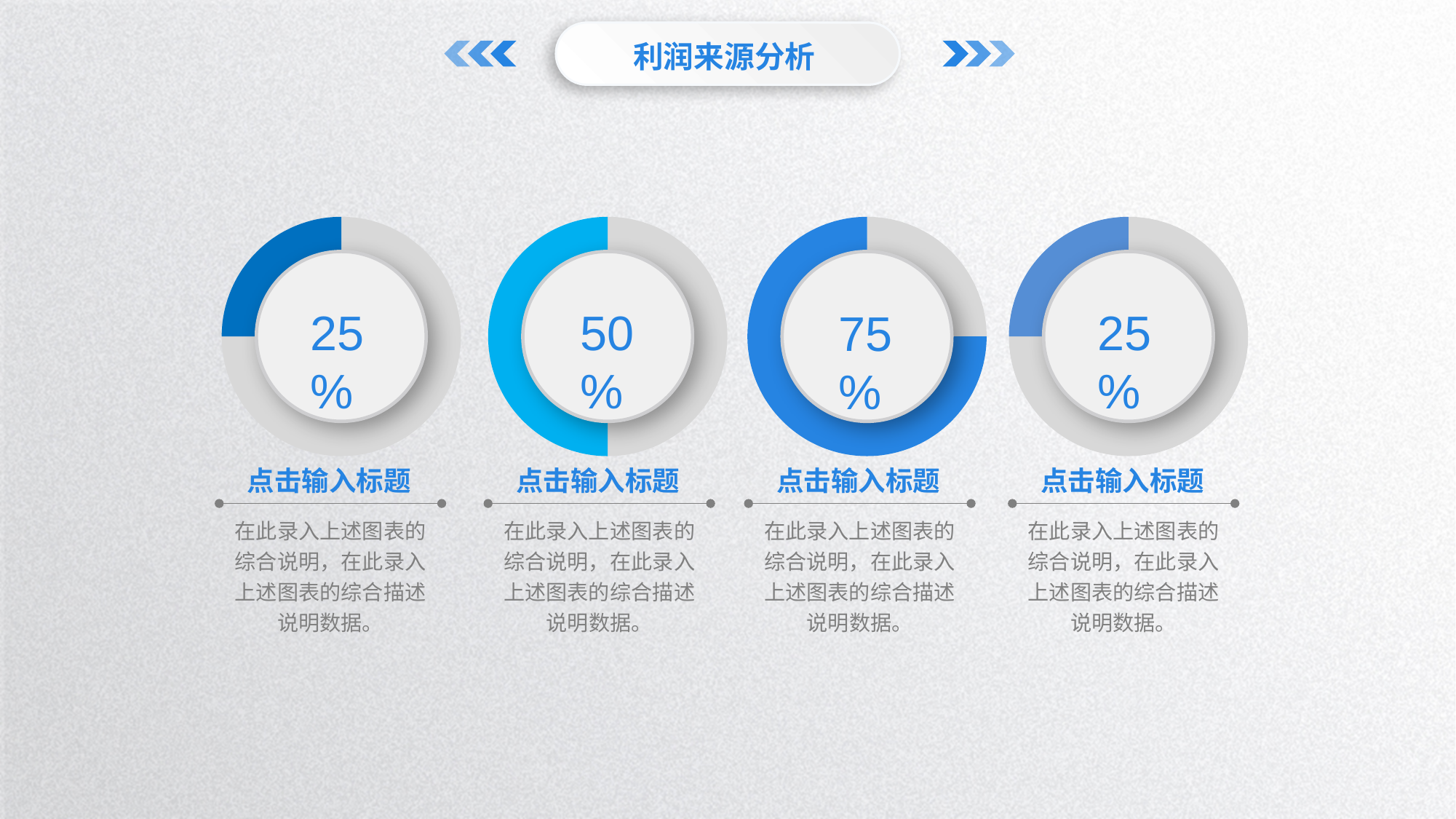

利润来源分析

### Chart

| Category |  |
|---|---|
25%

### Chart

| Category |  |
|---|---|
50%

### Chart

| Category |  |
|---|---|
75%

### Chart

| Category |  |
|---|---|
25%
点击输入标题
点击输入标题
点击输入标题
点击输入标题
在此录入上述图表的综合说明，在此录入上述图表的综合描述说明数据。
在此录入上述图表的综合说明，在此录入上述图表的综合描述说明数据。
在此录入上述图表的综合说明，在此录入上述图表的综合描述说明数据。
在此录入上述图表的综合说明，在此录入上述图表的综合描述说明数据。